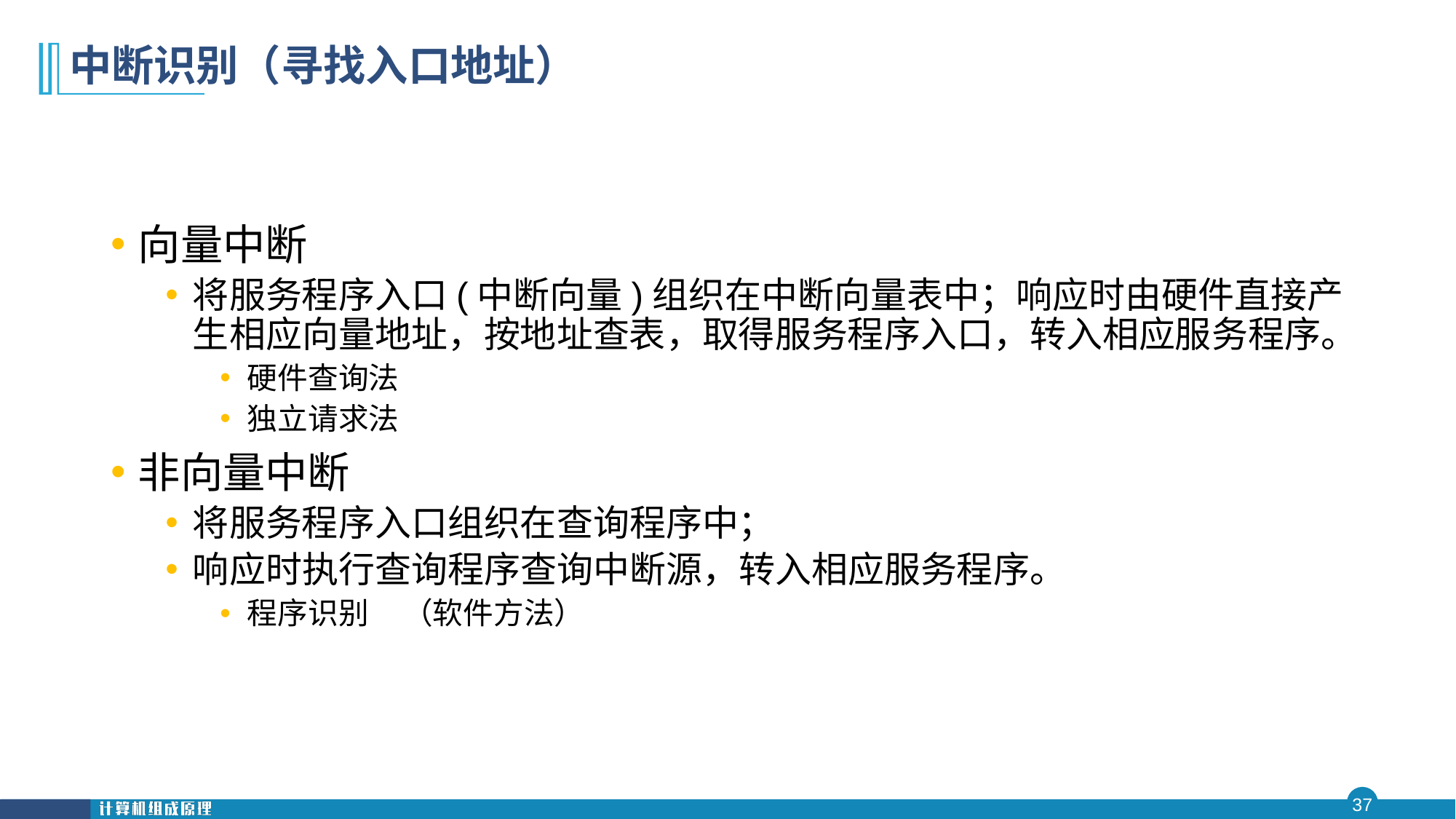

# 中断识别（寻找入口地址）
向量中断
将服务程序入口(中断向量)组织在中断向量表中；响应时由硬件直接产生相应向量地址，按地址查表，取得服务程序入口，转入相应服务程序。
硬件查询法
独立请求法
非向量中断
将服务程序入口组织在查询程序中；
响应时执行查询程序查询中断源，转入相应服务程序。
程序识别     （软件方法）